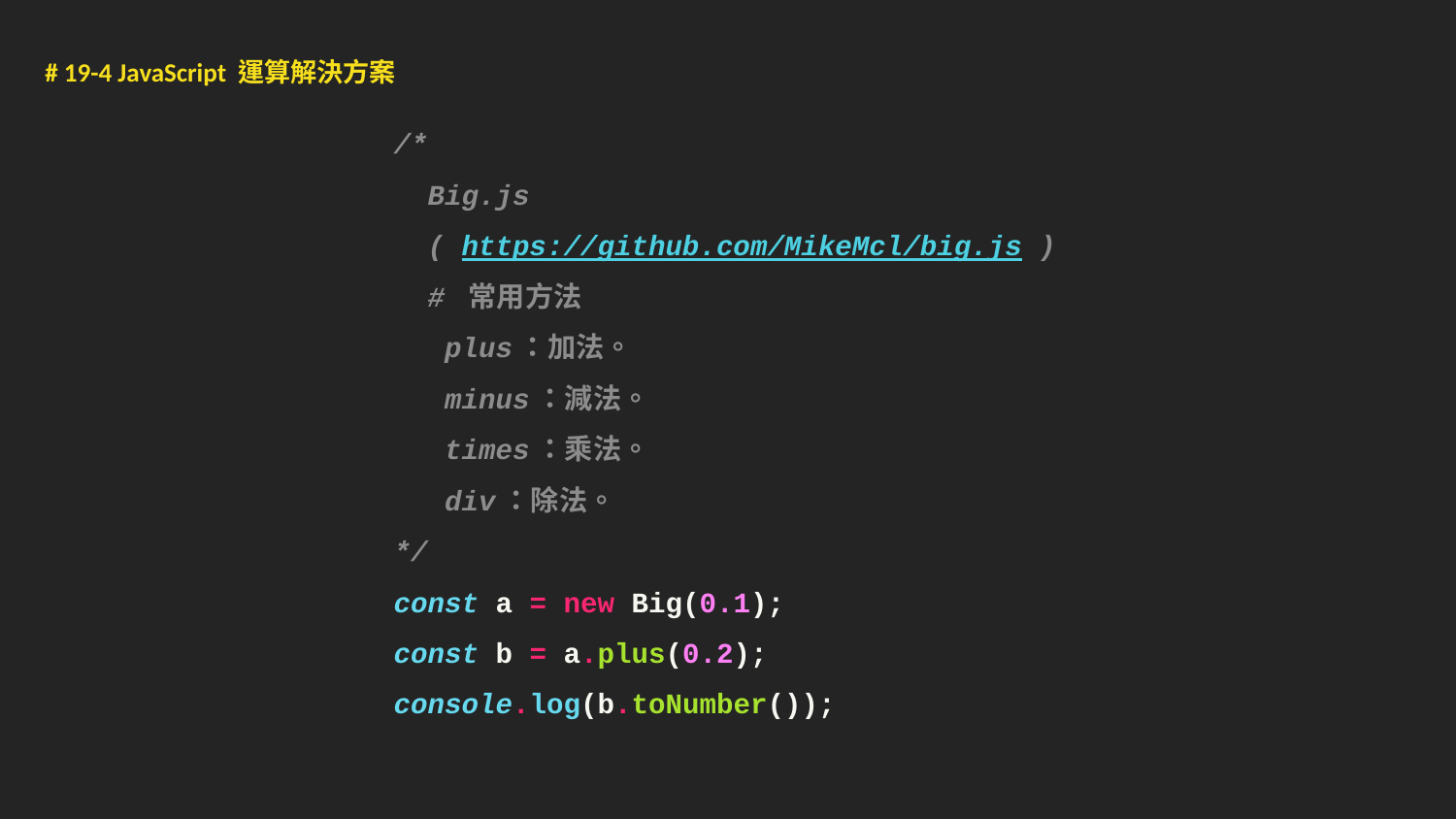

# 19-4 JavaScript 運算解決方案
/*
  Big.js
  ( https://github.com/MikeMcl/big.js )
  # 常用方法
   plus：加法。
   minus：減法。
   times：乘法。
   div：除法。
*/
const a = new Big(0.1);
const b = a.plus(0.2);
console.log(b.toNumber());